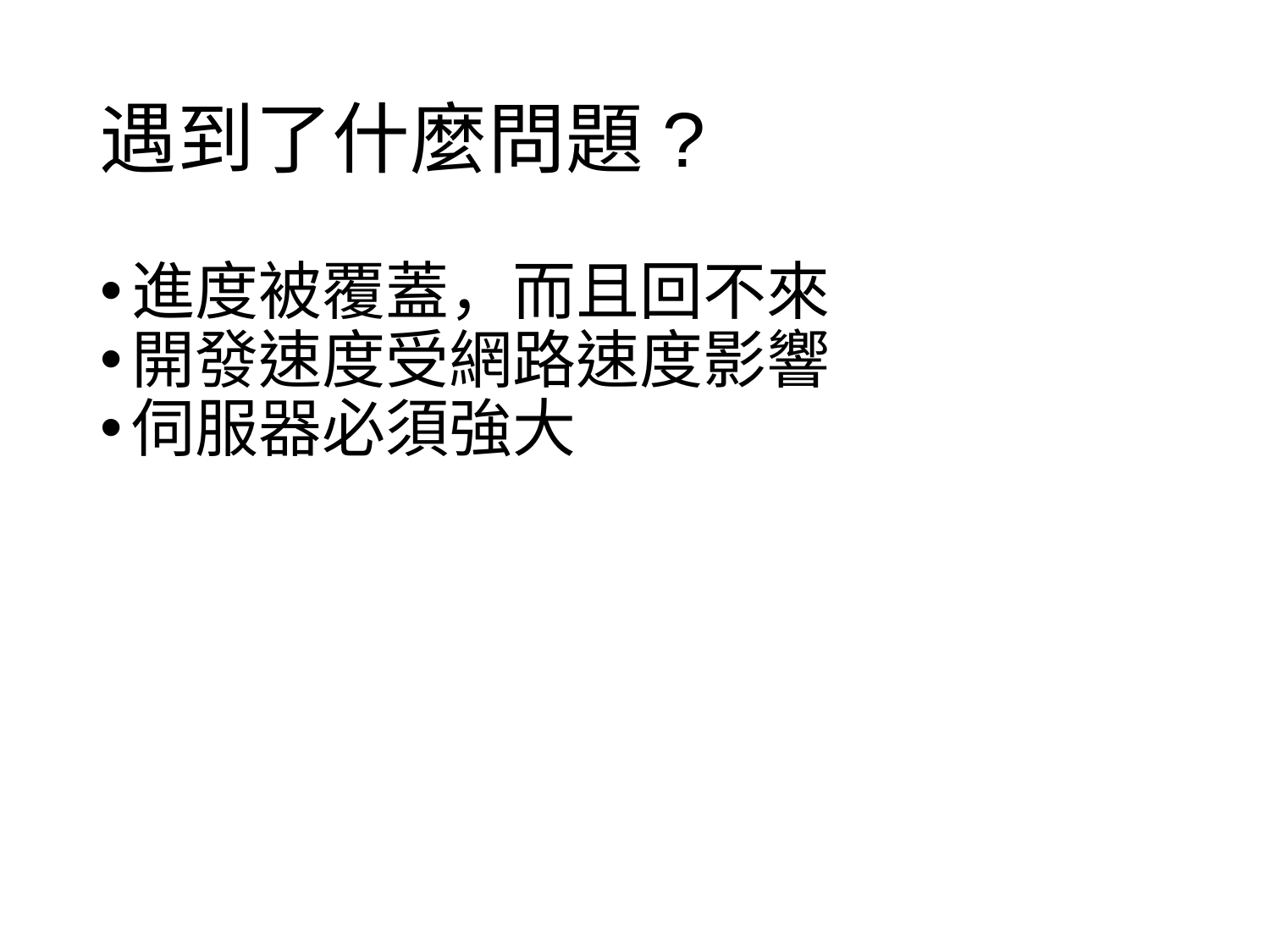

遇到了什麼問題?
進度被覆蓋，而且回不來
開發速度受網路速度影響
伺服器必須強大